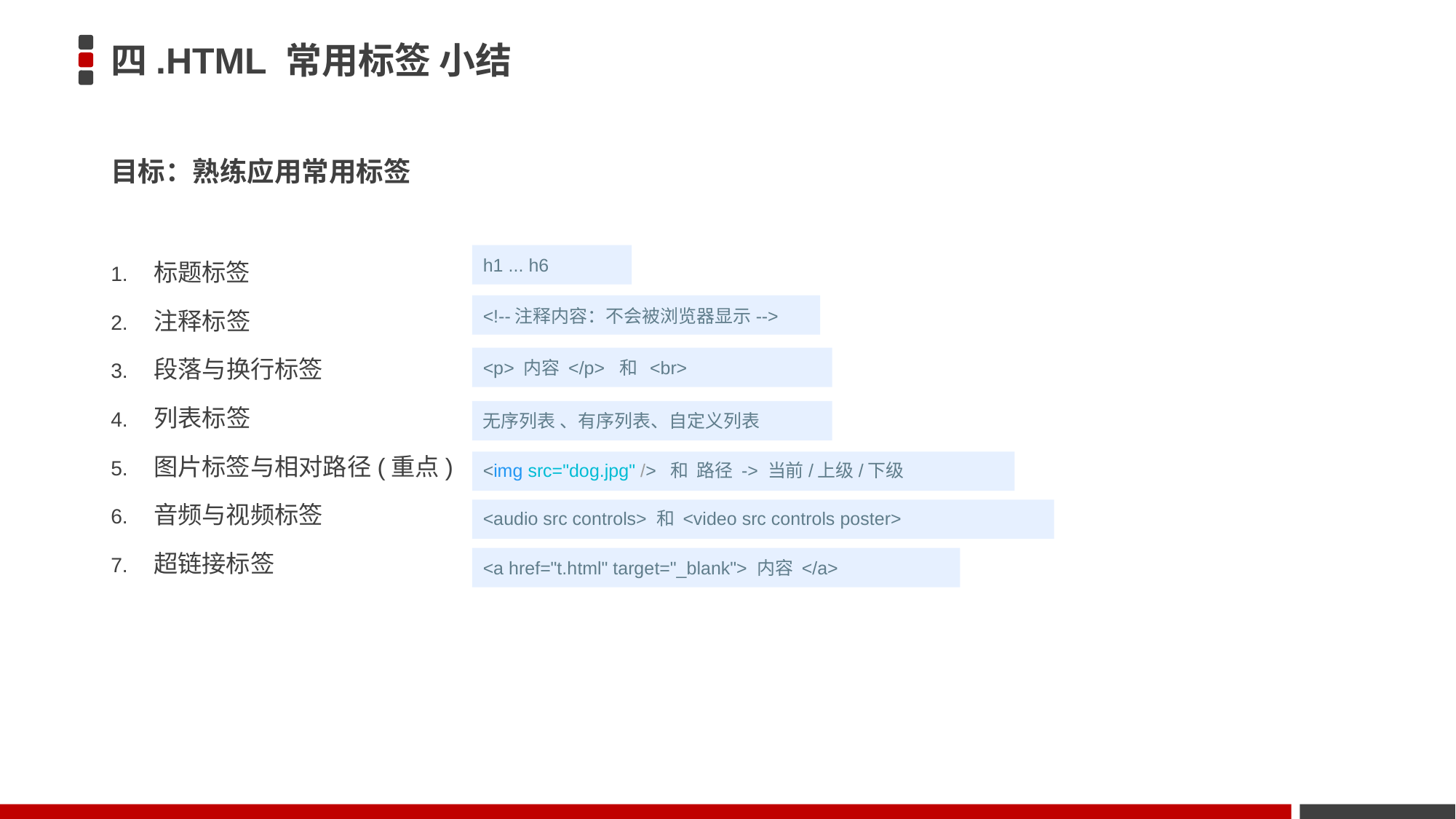

# 四.HTML 常用标签 小结
目标：熟练应用常用标签
标题标签
注释标签
段落与换行标签
列表标签
图片标签与相对路径(重点)
音频与视频标签
超链接标签

h1 ... h6

<!--注释内容：不会被浏览器显示-->

<p> 内容 </p>  和  <br>

无序列表 、有序列表、自定义列表

<img src="dog.jpg" />  和  路径 -> 当前/上级/下级

<audio src controls> 和 <video src controls poster>

<a href="t.html" target="_blank"> 内容 </a>